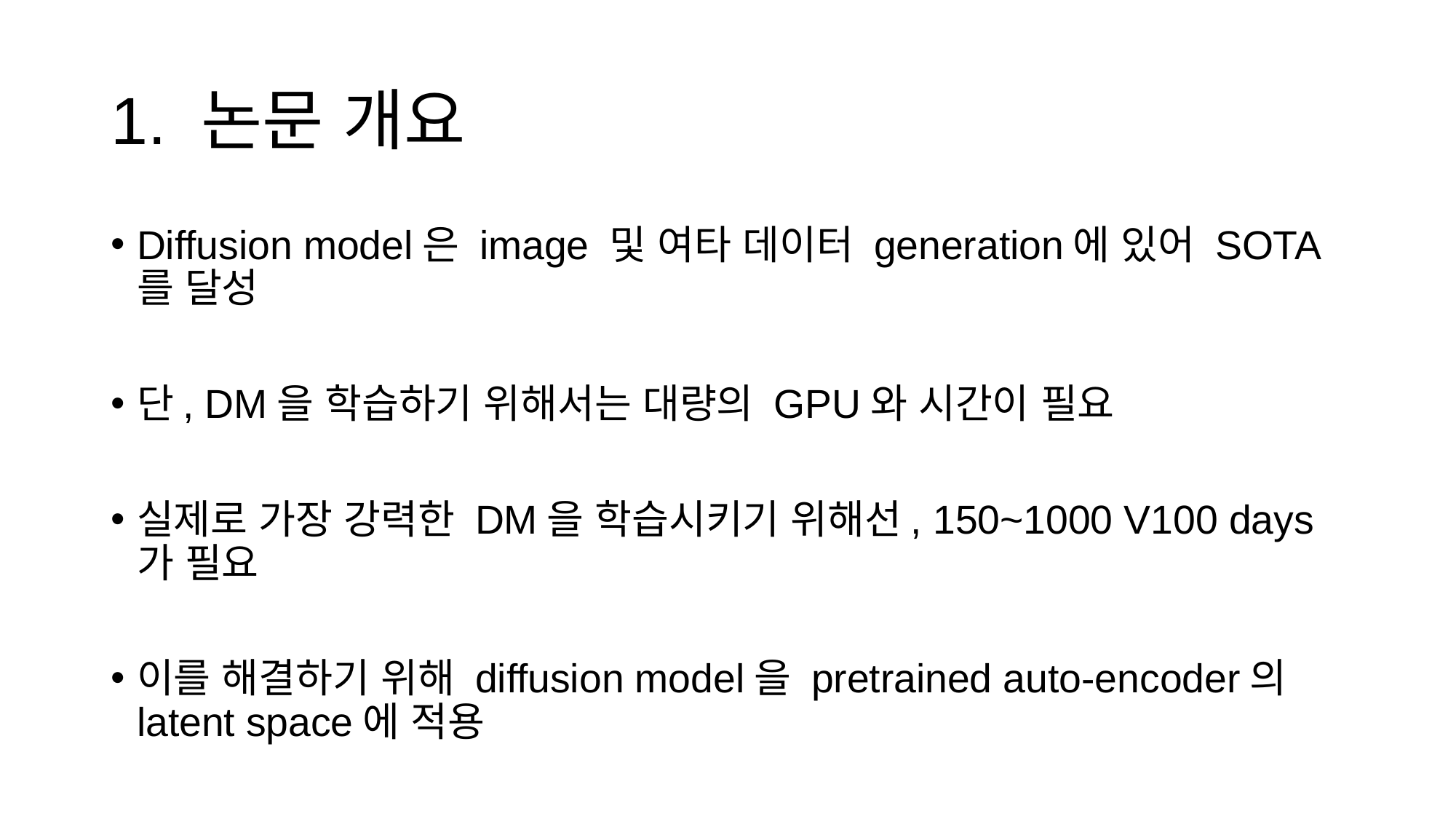

# 1. 논문 개요
Diffusion model은 image 및 여타 데이터 generation에 있어 SOTA를 달성

단, DM을 학습하기 위해서는 대량의 GPU와 시간이 필요

실제로 가장 강력한 DM을 학습시키기 위해선, 150~1000 V100 days가 필요

이를 해결하기 위해 diffusion model을 pretrained auto-encoder의 latent space에 적용